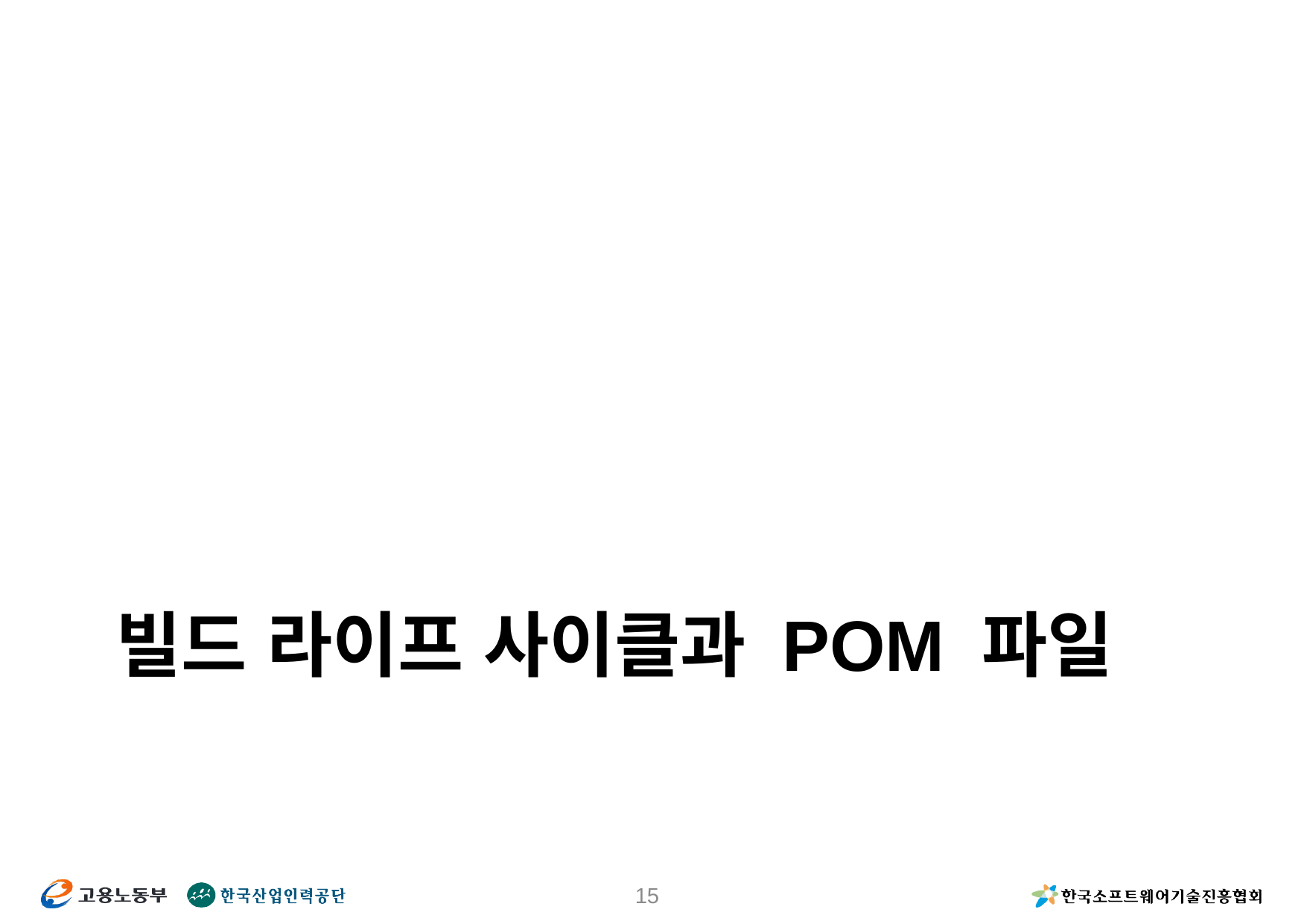

# 빌드 라이프 사이클과 POM 파일
15